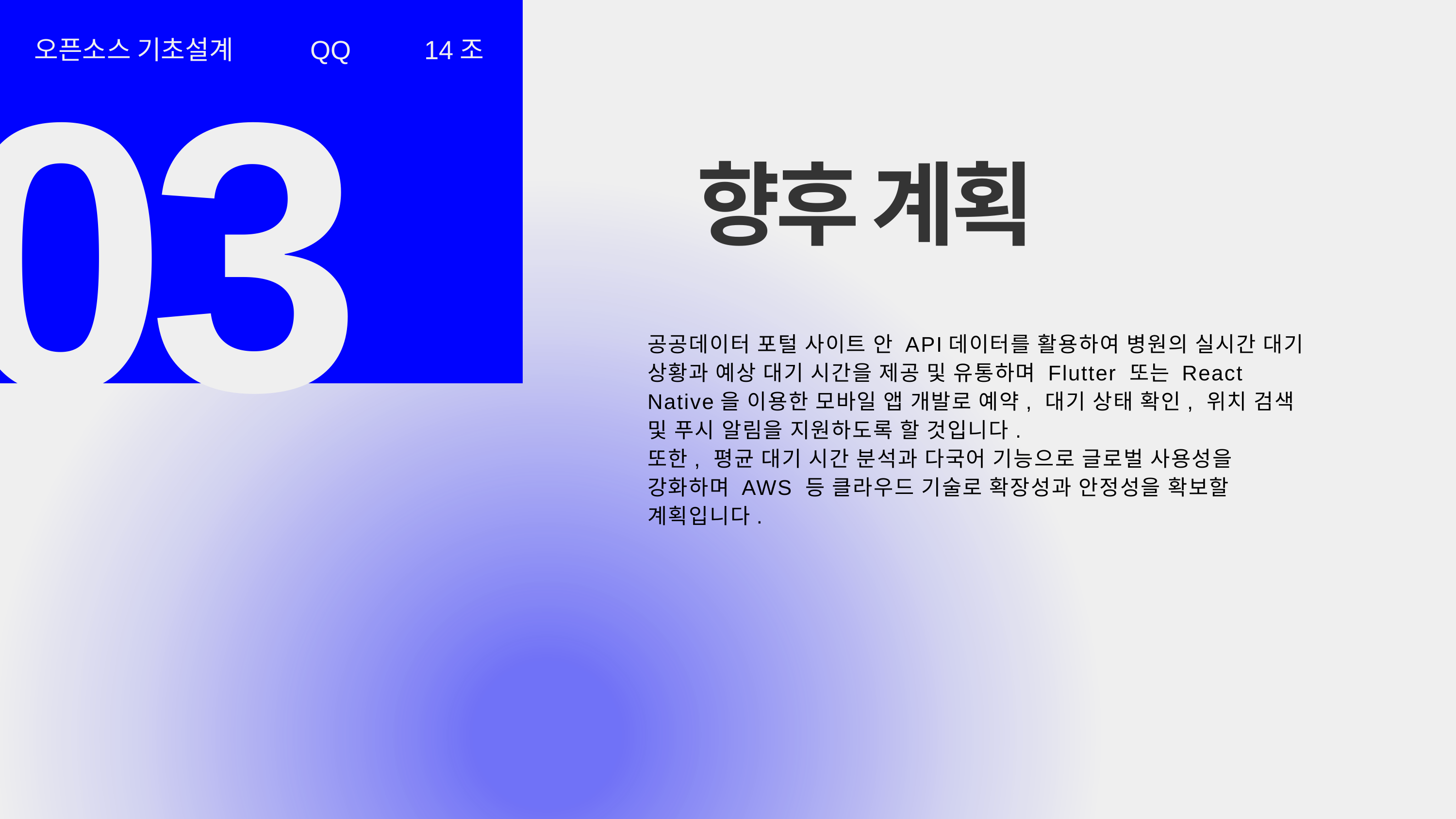

오픈소스 기초설계
QQ
14조
03
향후 계획

공공데이터 포털 사이트 안 API데이터를 활용하여 병원의 실시간 대기 상황과 예상 대기 시간을 제공 및 유통하며 Flutter 또는 React Native을 이용한 모바일 앱 개발로 예약, 대기 상태 확인, 위치 검색 및 푸시 알림을 지원하도록 할 것입니다.
또한, 평균 대기 시간 분석과 다국어 기능으로 글로벌 사용성을 강화하며 AWS 등 클라우드 기술로 확장성과 안정성을 확보할 계획입니다.